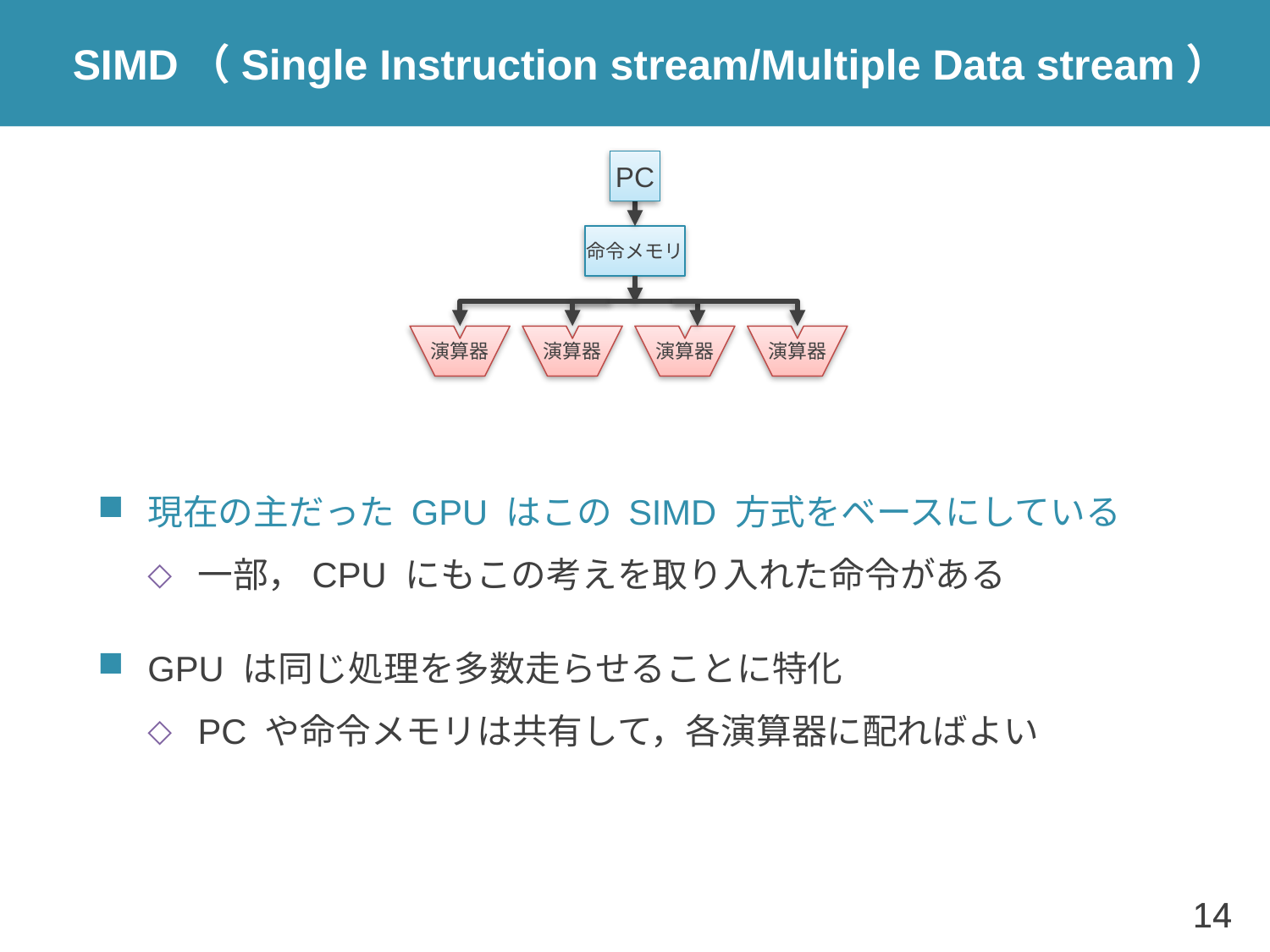

# SIMD（Single Instruction stream/Multiple Data stream）
PC
命令メモリ

演算器
演算器
演算器
演算器
現在の主だった GPU はこの SIMD 方式をベースにしている
一部，CPU にもこの考えを取り入れた命令がある
GPU は同じ処理を多数走らせることに特化
PC や命令メモリは共有して，各演算器に配ればよい